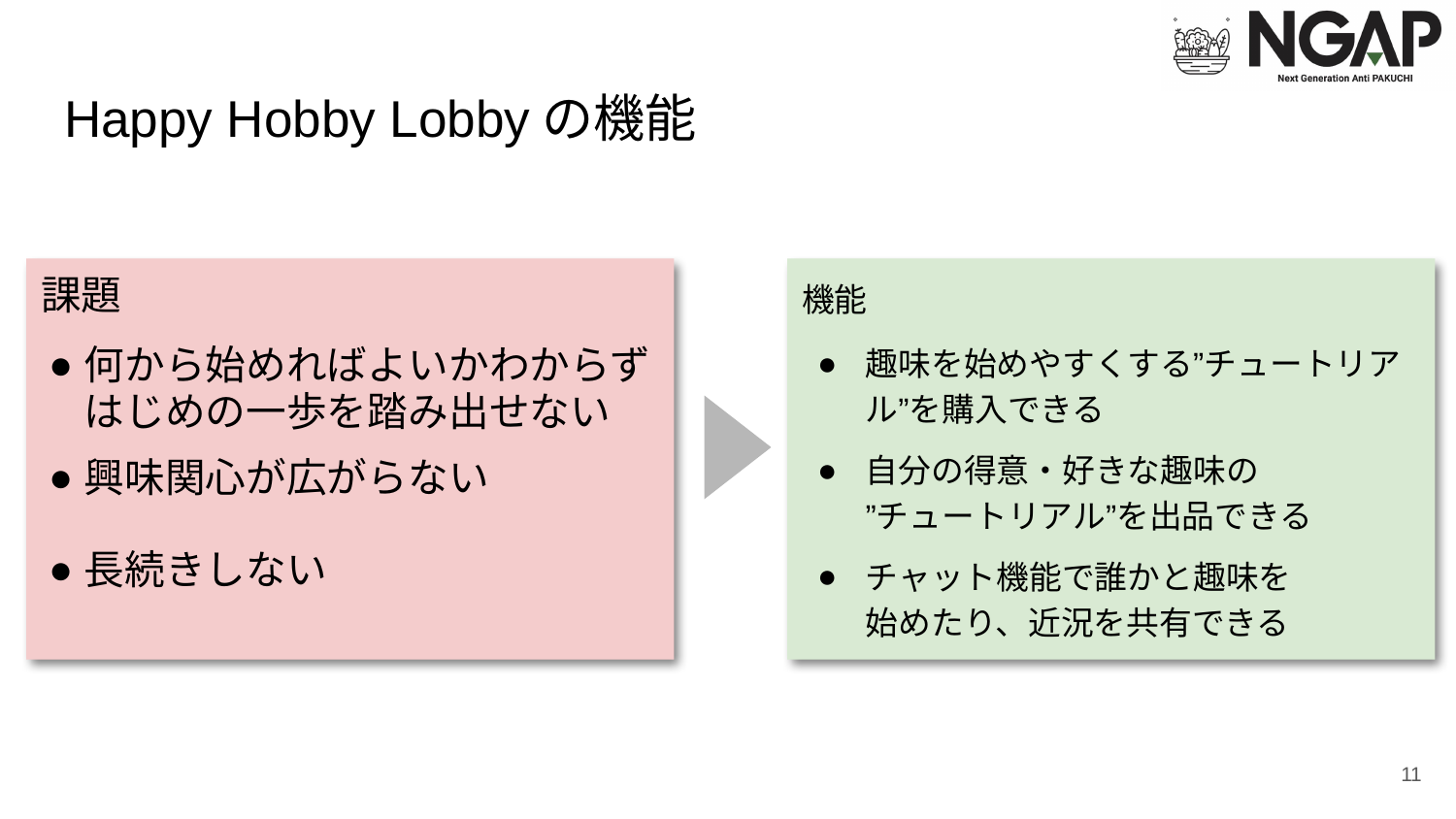

# Happy Hobby Lobbyの機能
課題
何から始めればよいかわからず
はじめの一歩を踏み出せない
興味関心が広がらない
長続きしない
機能
趣味を始めやすくする”チュートリアル”を購入できる
自分の得意・好きな趣味の
”チュートリアル”を出品できる
チャット機能で誰かと趣味を
始めたり、近況を共有できる

11